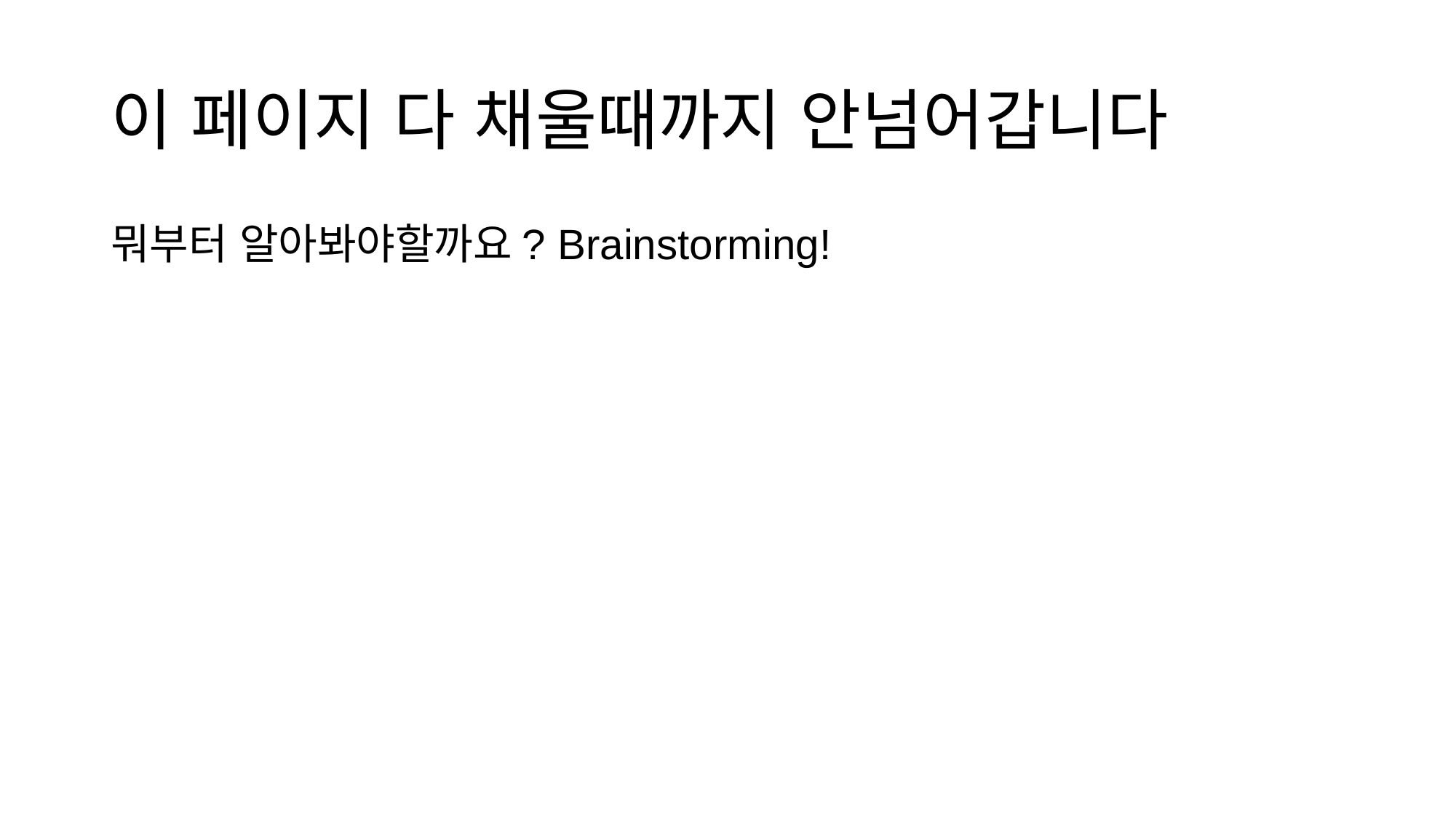

# 이 페이지 다 채울때까지 안넘어갑니다
뭐부터 알아봐야할까요? Brainstorming!